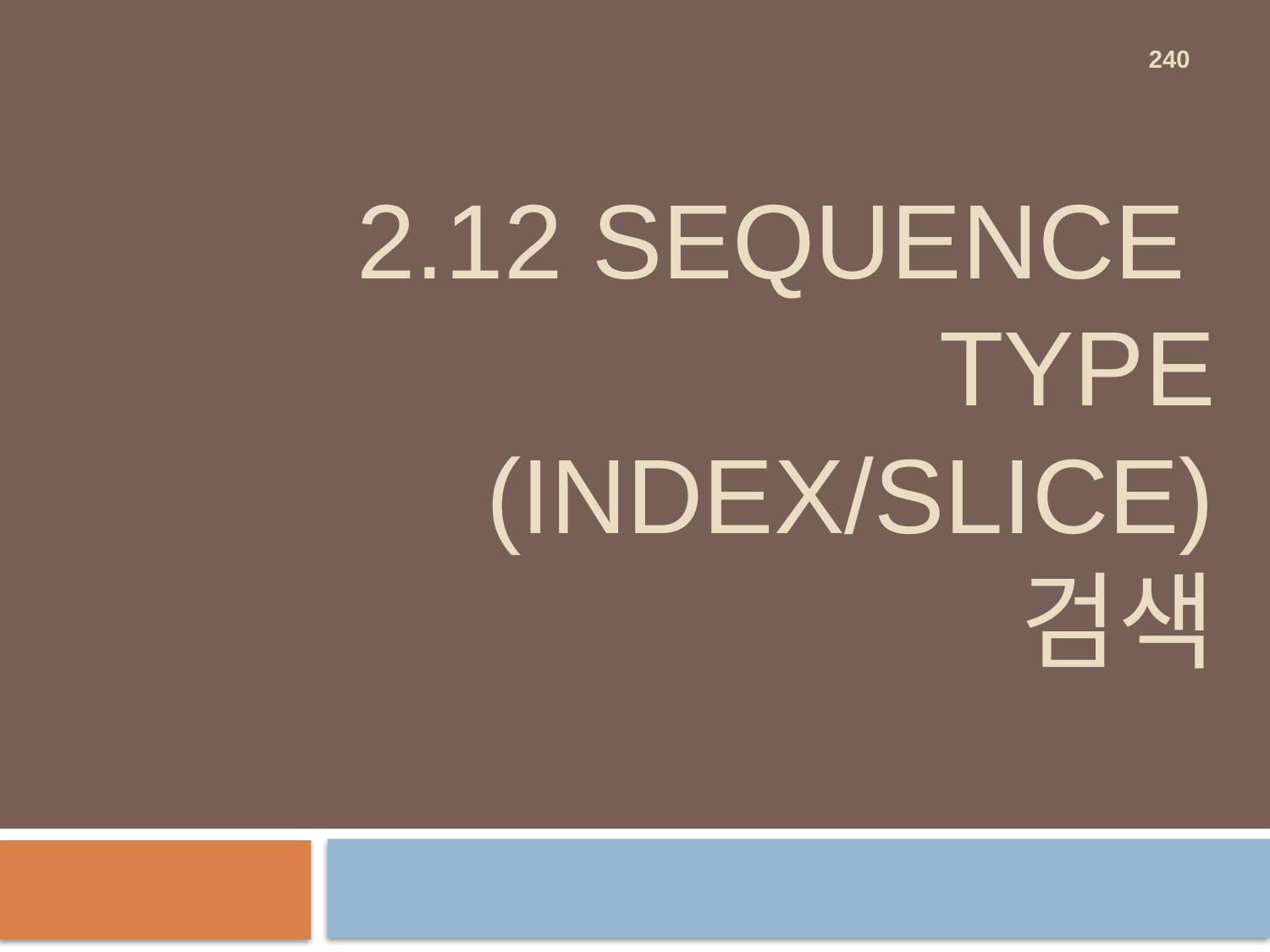

240
# 2.12 Sequence  type (Index/slice) 검색